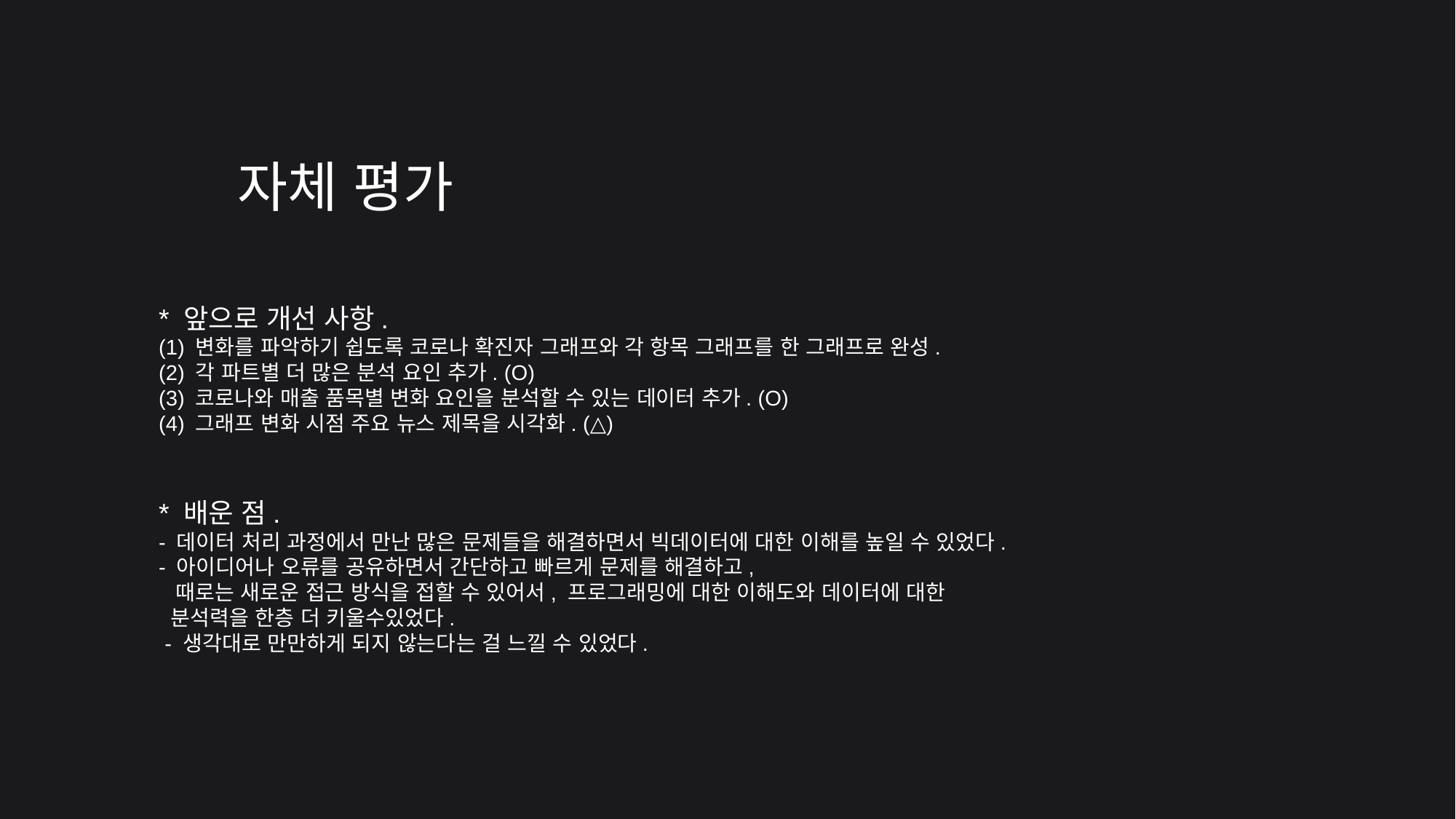

자체 평가
* 앞으로 개선 사항.
(1) 변화를 파악하기 쉽도록 코로나 확진자 그래프와 각 항목 그래프를 한 그래프로 완성.
(2) 각 파트별 더 많은 분석 요인 추가. (O)
(3) 코로나와 매출 품목별 변화 요인을 분석할 수 있는 데이터 추가. (O)
(4) 그래프 변화 시점 주요 뉴스 제목을 시각화. (△)

* 배운 점.
- 데이터 처리 과정에서 만난 많은 문제들을 해결하면서 빅데이터에 대한 이해를 높일 수 있었다.
- 아이디어나 오류를 공유하면서 간단하고 빠르게 문제를 해결하고,
  때로는 새로운 접근 방식을 접할 수 있어서, 프로그래밍에 대한 이해도와 데이터에 대한
  분석력을 한층 더 키울수있었다.
 - 생각대로 만만하게 되지 않는다는 걸 느낄 수 있었다.